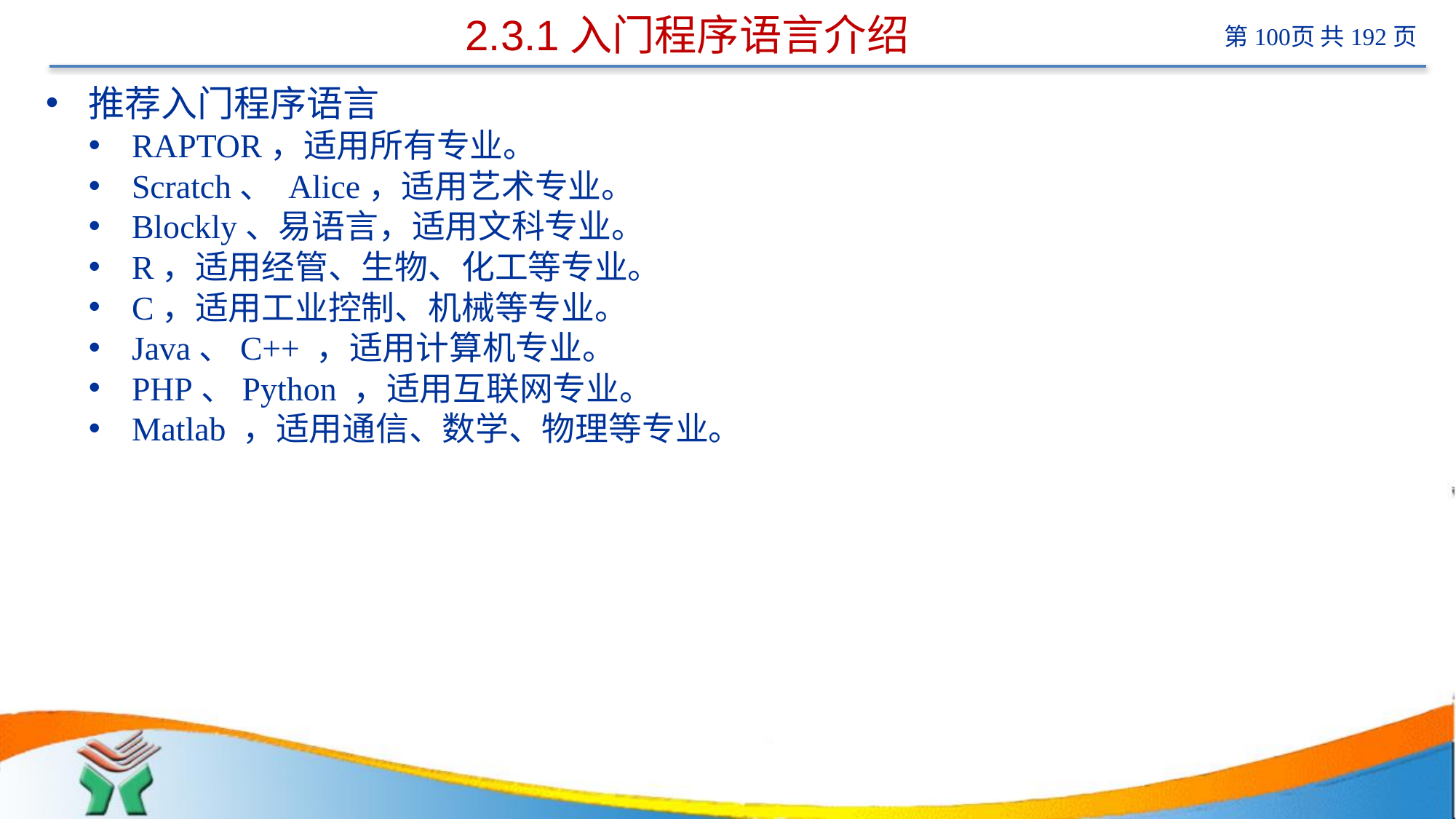

# 2.3.1入门程序语言介绍
推荐入门程序语言
RAPTOR，适用所有专业。
Scratch、 Alice，适用艺术专业。
Blockly、易语言，适用文科专业。
R，适用经管、生物、化工等专业。
C，适用工业控制、机械等专业。
Java、C++ ，适用计算机专业。
PHP、Python ，适用互联网专业。
Matlab ，适用通信、数学、物理等专业。